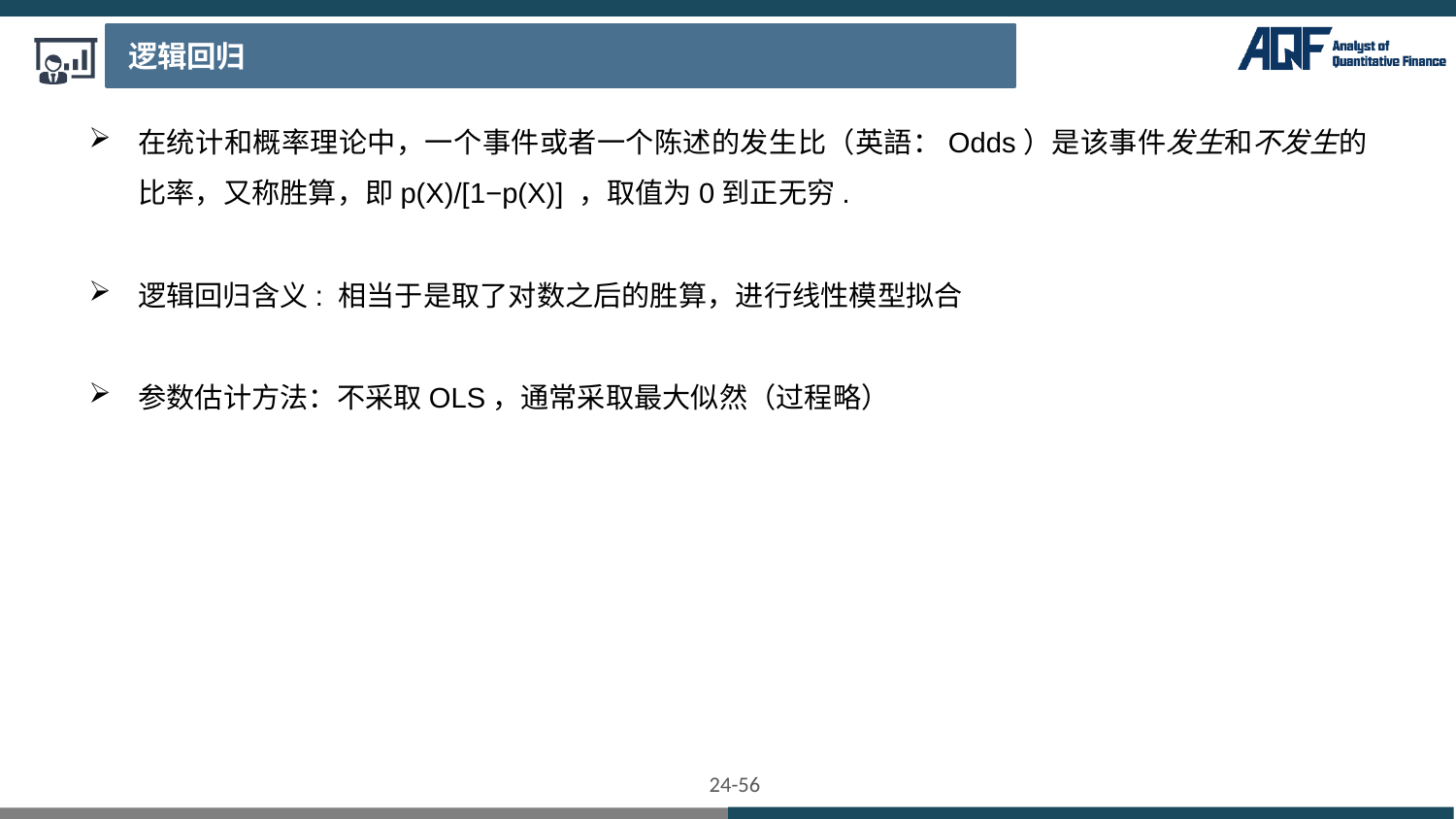

逻辑回归
在统计和概率理论中，一个事件或者一个陈述的发生比（英語：Odds）是该事件发生和不发生的比率，又称胜算，即p(X)/[1−p(X)] ，取值为0到正无穷.

逻辑回归含义: 相当于是取了对数之后的胜算，进行线性模型拟合

参数估计方法：不采取OLS，通常采取最大似然（过程略）